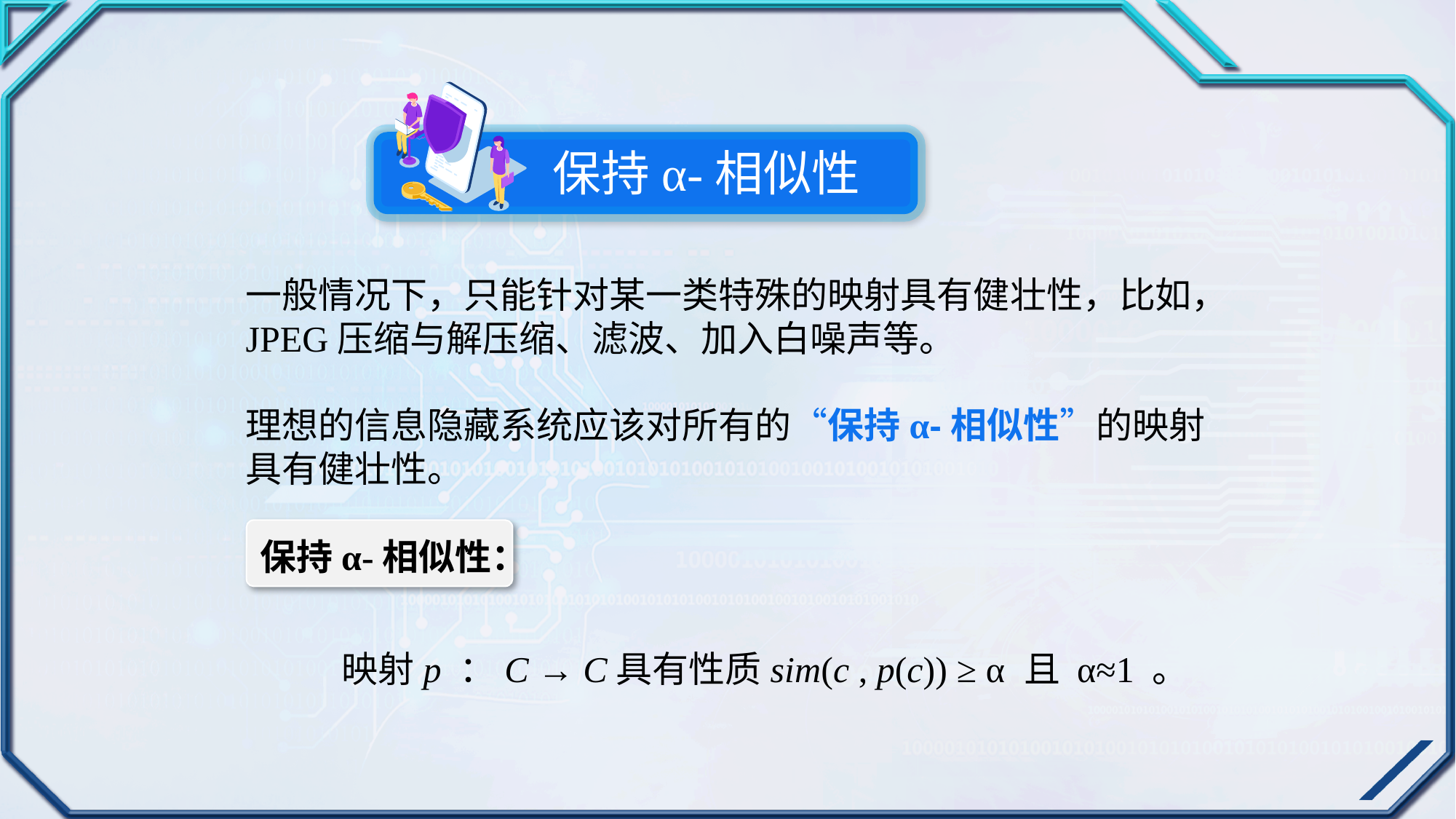

保持α-相似性
一般情况下，只能针对某一类特殊的映射具有健壮性，比如，JPEG压缩与解压缩、滤波、加入白噪声等。
理想的信息隐藏系统应该对所有的“保持α-相似性”的映射具有健壮性。

保持α-相似性：
映射p ：C → C具有性质sim(c , p(c)) ≥ α 且 α≈1 。